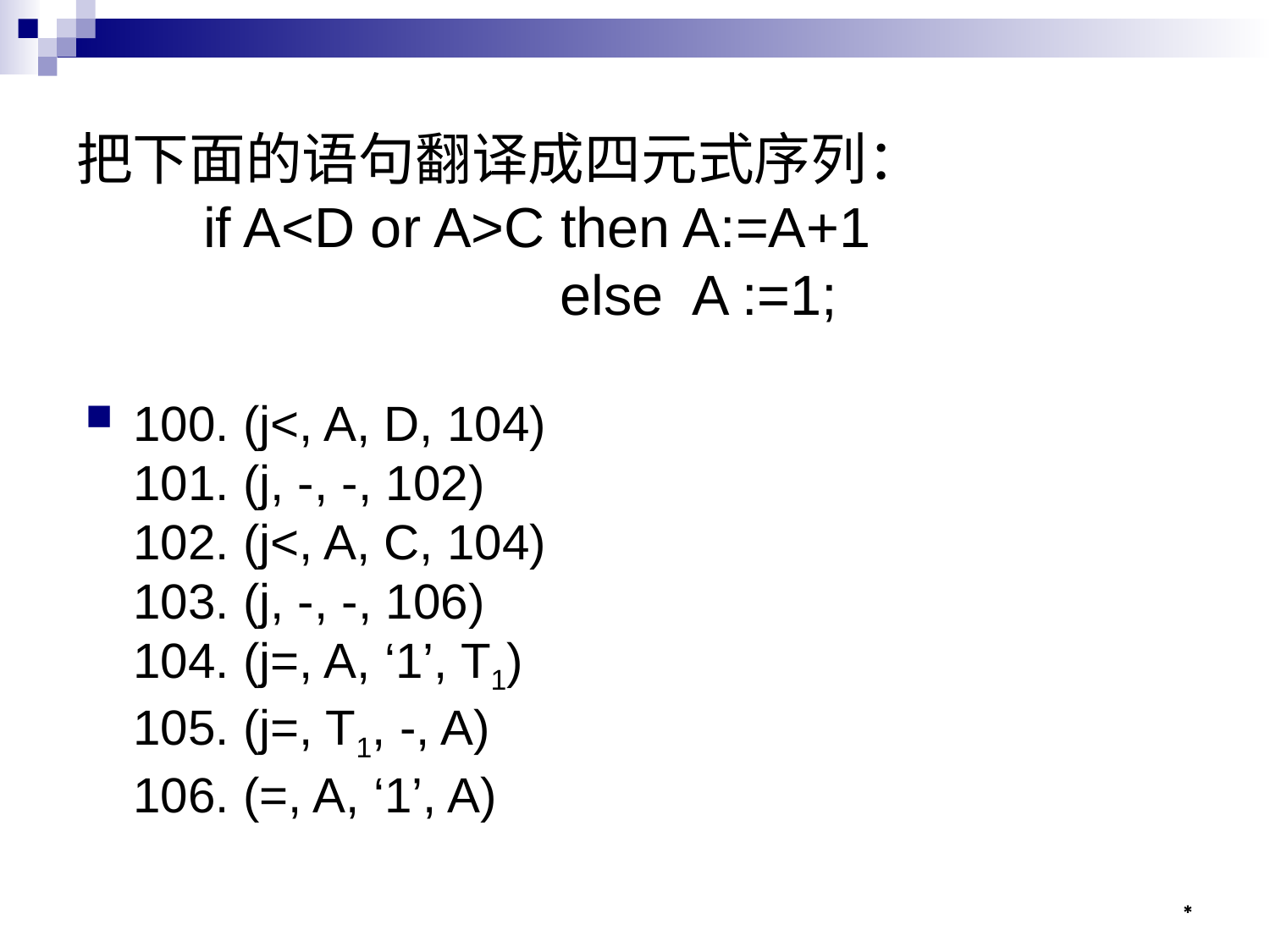

# 把下面的语句翻译成四元式序列： if A<D or A>C then A:=A+1 else  A :=1;
100. (j<, A, D, 104)
101. (j, -, -, 102)
102. (j<, A, C, 104)
103. (j, -, -, 106)
104. (j=, A, ‘1’, T1)
105. (j=, T1, -, A)
106. (=, A, ‘1’, A)
*